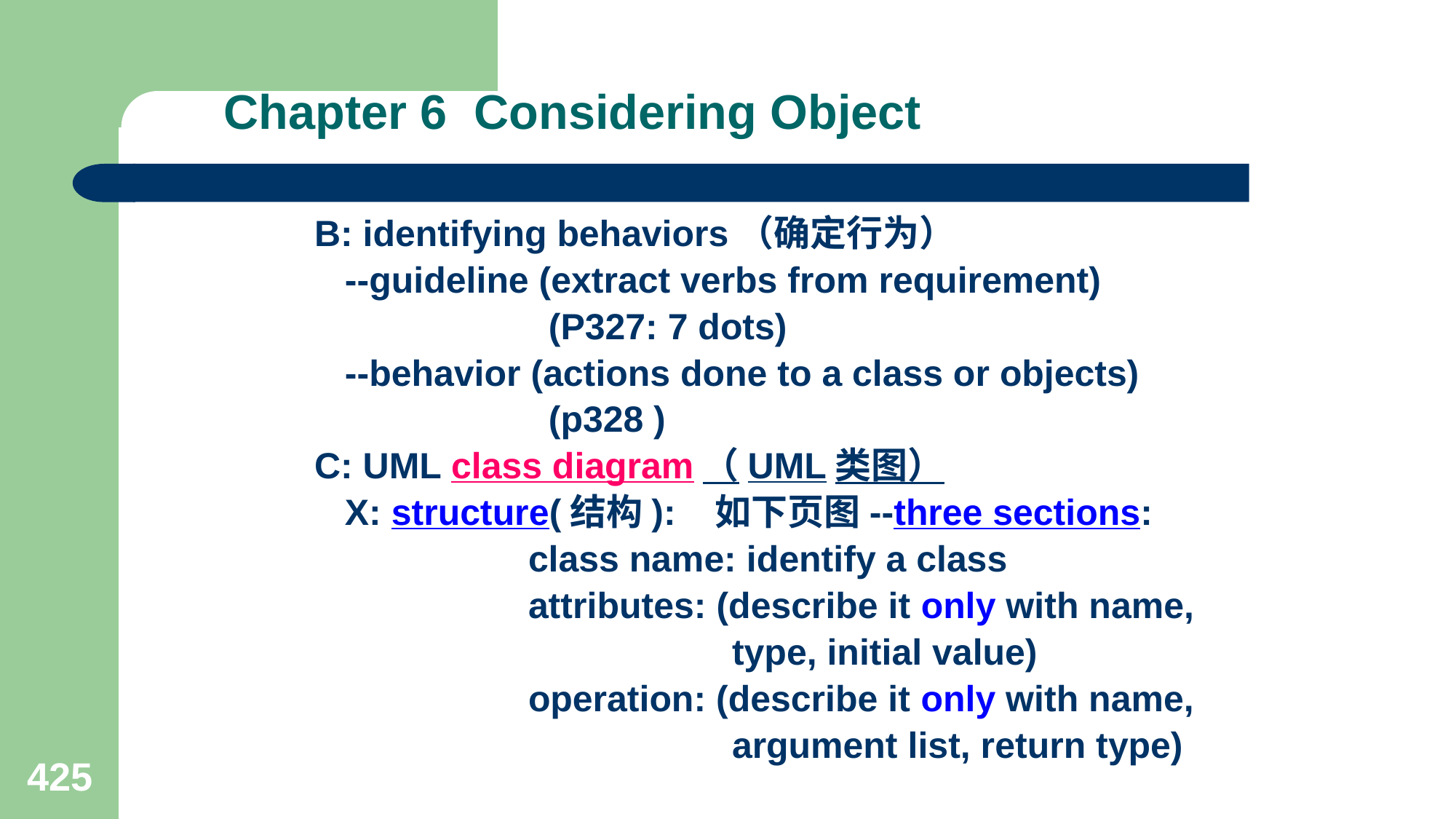

# Chapter 6  Considering Object
   B: identifying behaviors（确定行为）
      --guideline (extract verbs from requirement)
                          (P327: 7 dots)
      --behavior (actions done to a class or objects)
                          (p328 )
   C: UML class diagram（UML类图）
      X: structure(结构):   如下页图--three sections:
                        class name: identify a class
                        attributes: (describe it only with name,
                                            type, initial value)
                        operation: (describe it only with name,
                                            argument list, return type)
425